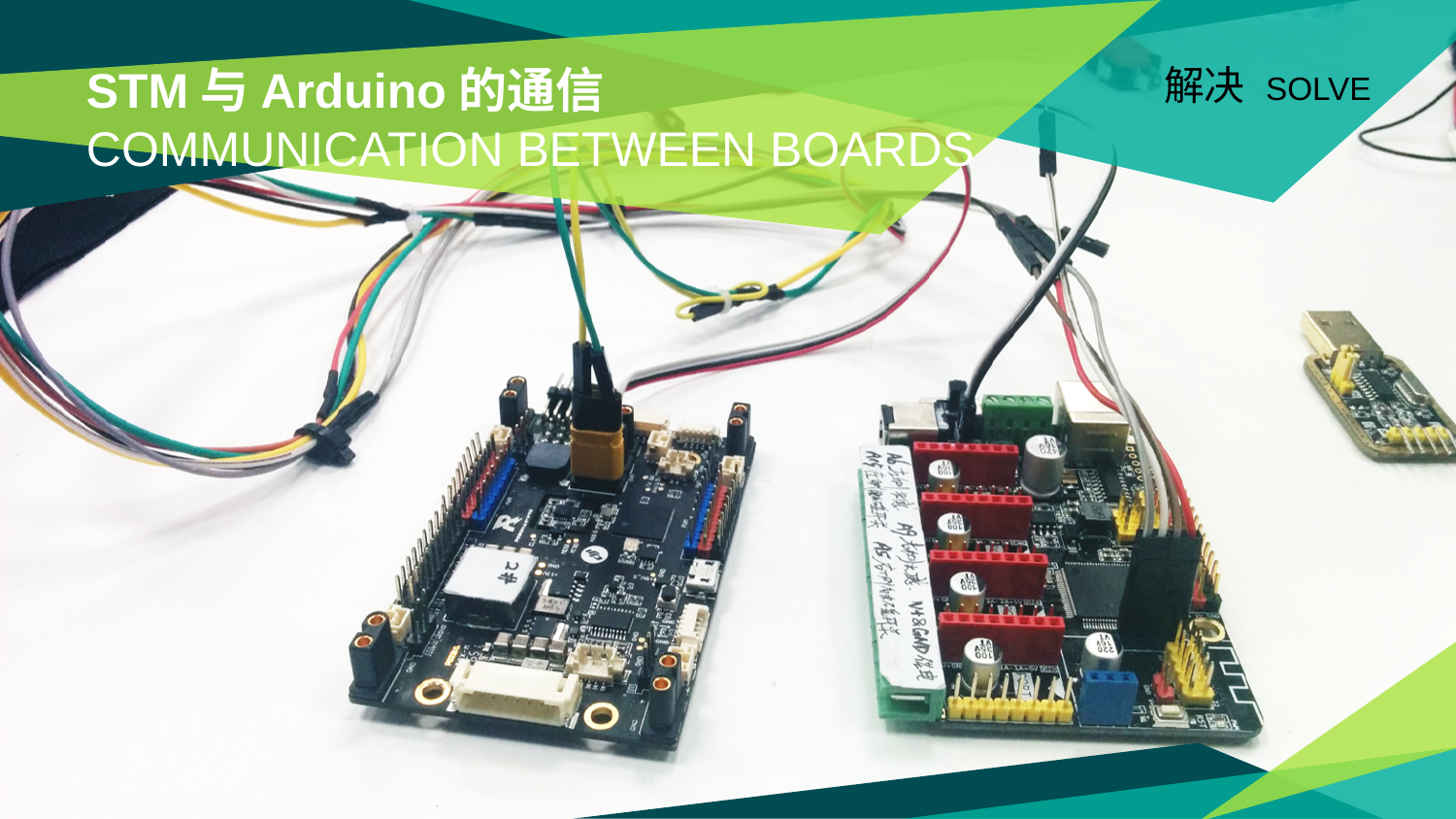

# STM与Arduino的通信 communication between boards
解决 solve